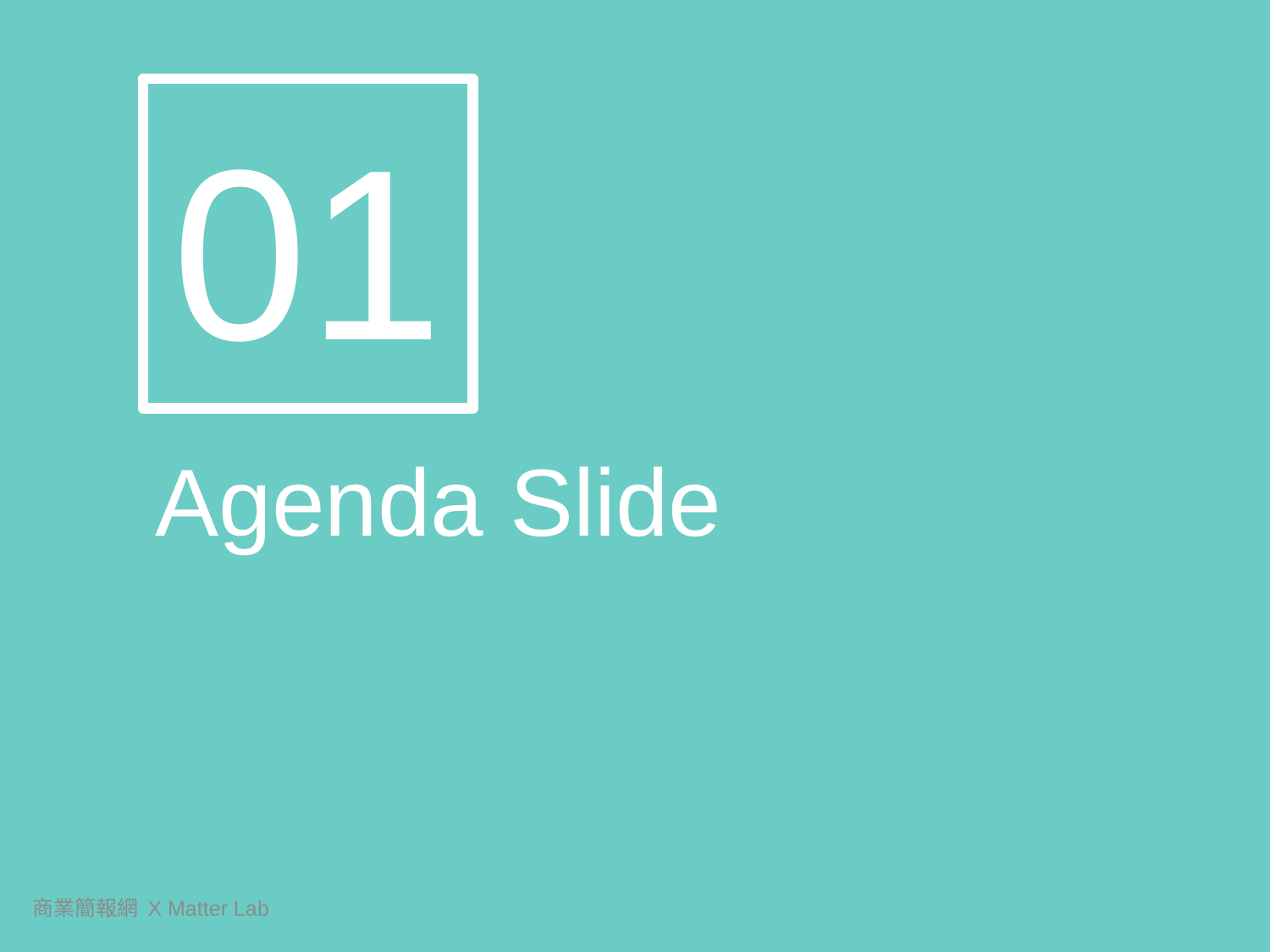

01
Agenda Slide
商業簡報網 X Matter Lab
3